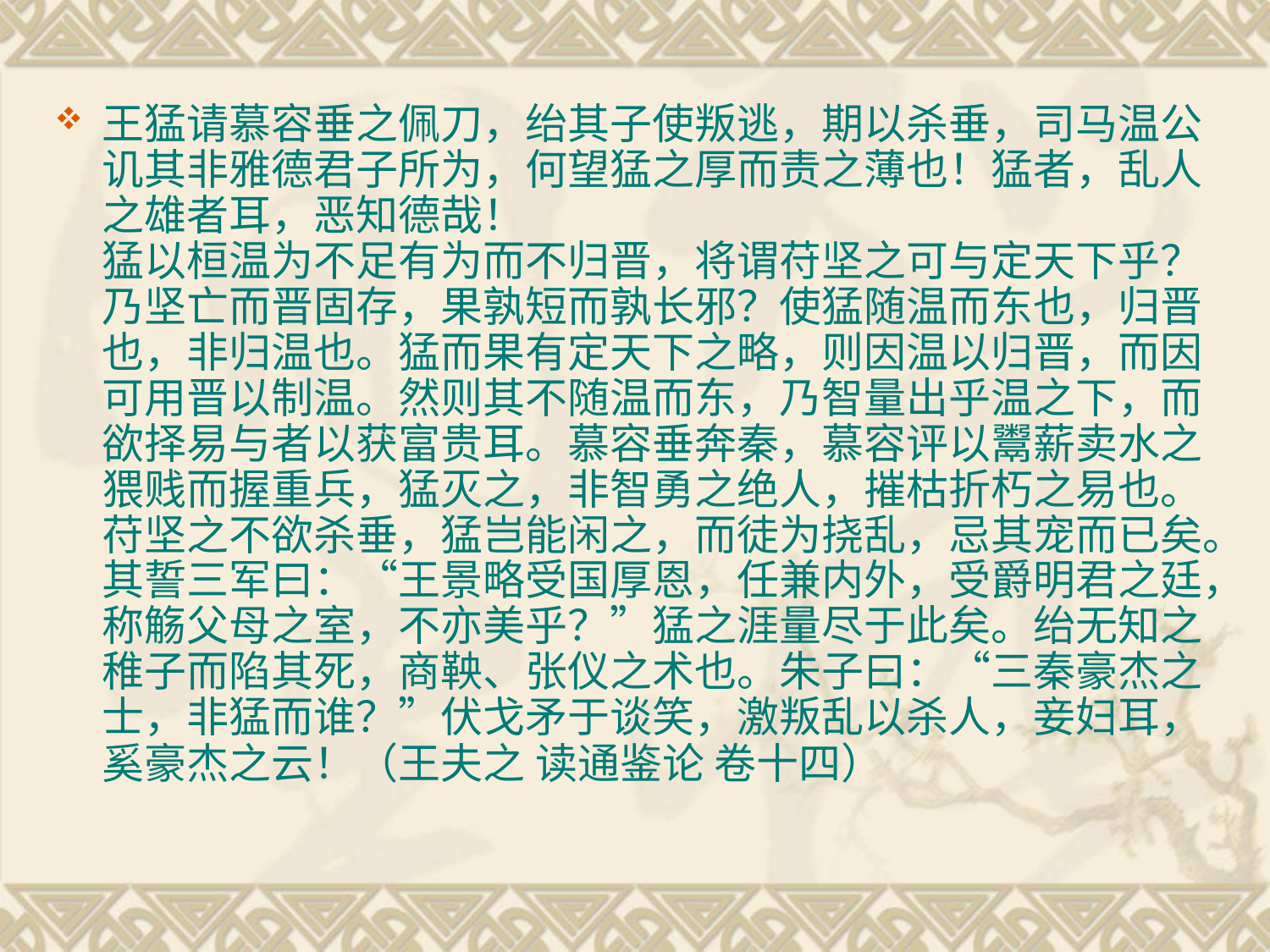

王猛请慕容垂之佩刀，绐其子使叛逃，期以杀垂，司马温公讥其非雅德君子所为，何望猛之厚而责之薄也！猛者，乱人之雄者耳，恶知德哉！
猛以桓温为不足有为而不归晋，将谓苻坚之可与定天下乎？乃坚亡而晋固存，果孰短而孰长邪？使猛随温而东也，归晋也，非归温也。猛而果有定天下之略，则因温以归晋，而因可用晋以制温。然则其不随温而东，乃智量出乎温之下，而欲择易与者以获富贵耳。慕容垂奔秦，慕容评以鬻薪卖水之猥贱而握重兵，猛灭之，非智勇之绝人，摧枯折朽之易也。苻坚之不欲杀垂，猛岂能闲之，而徒为挠乱，忌其宠而已矣。其誓三军曰：“王景略受国厚恩，任兼内外，受爵明君之廷，称觞父母之室，不亦美乎？”猛之涯量尽于此矣。绐无知之稚子而陷其死，商鞅、张仪之术也。朱子曰：“三秦豪杰之士，非猛而谁？”伏戈矛于谈笑，激叛乱以杀人，妾妇耳，奚豪杰之云！（王夫之 读通鉴论 卷十四）